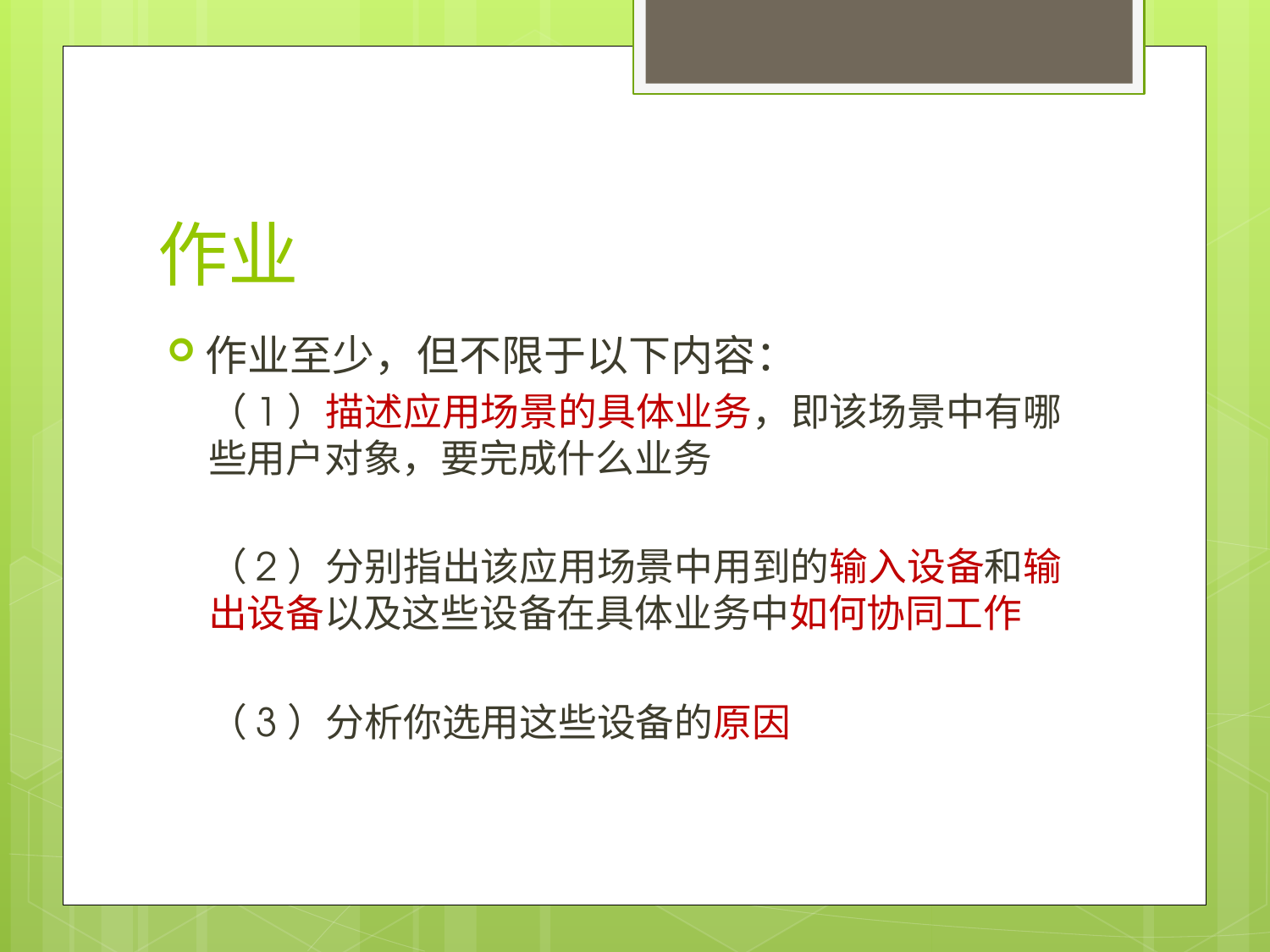

# 作业
作业至少，但不限于以下内容：
（1）描述应用场景的具体业务，即该场景中有哪些用户对象，要完成什么业务

（2）分别指出该应用场景中用到的输入设备和输出设备以及这些设备在具体业务中如何协同工作

（3）分析你选用这些设备的原因